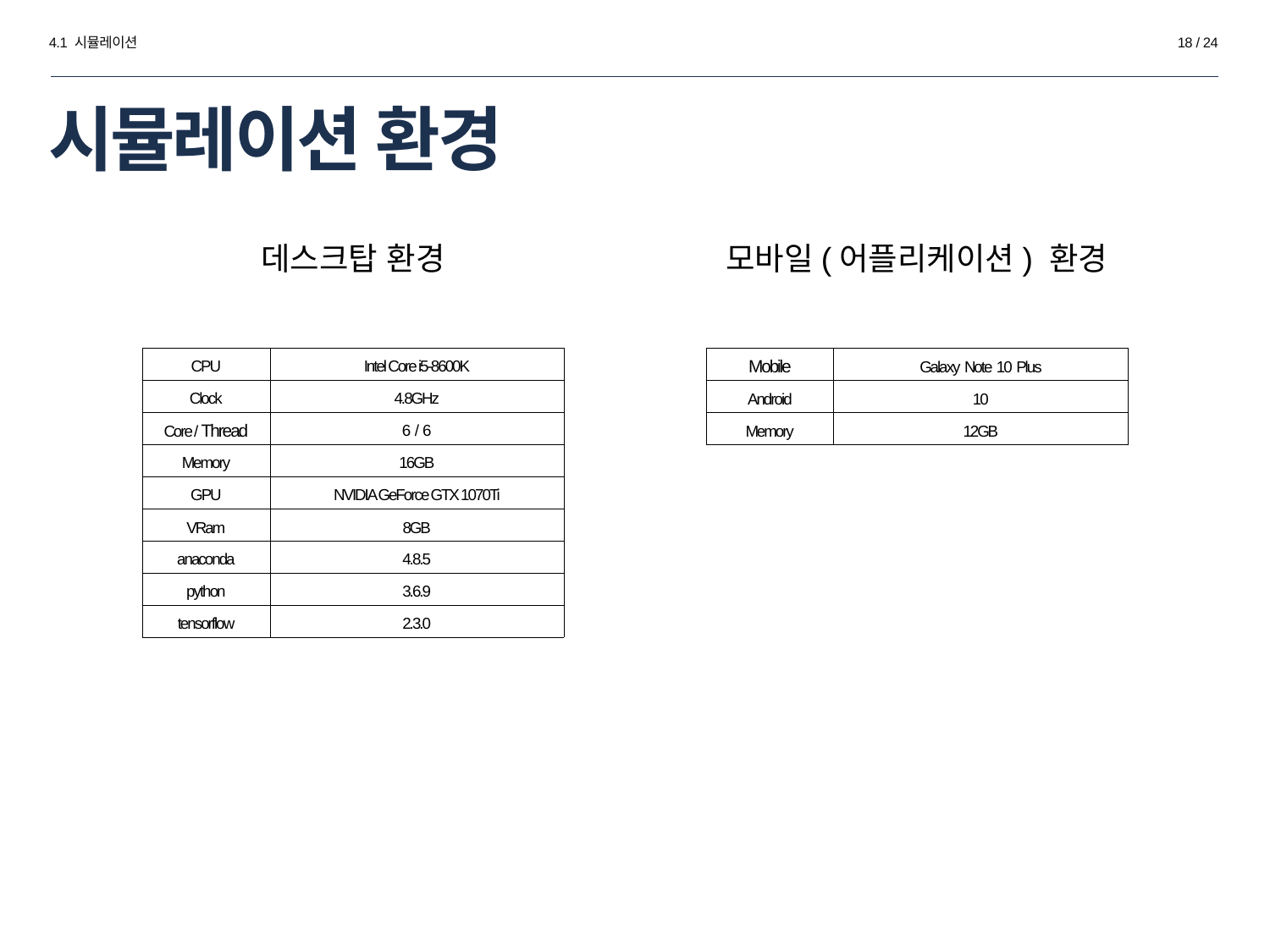

4.1 시뮬레이션
18 / 24
# 시뮬레이션 환경
데스크탑 환경
모바일(어플리케이션) 환경
| CPU | Intel Core i5-8600K |
| --- | --- |
| Clock | 4.8GHz |
| Core / Thread | 6 / 6 |
| Memory | 16GB |
| GPU | NVIDIA GeForce GTX 1070Ti |
| VRam | 8GB |
| anaconda | 4.8.5 |
| python | 3.6.9 |
| tensorflow | 2.3.0 |
| Mobile | Galaxy Note 10 Plus |
| --- | --- |
| Android | 10 |
| Memory | 12GB |